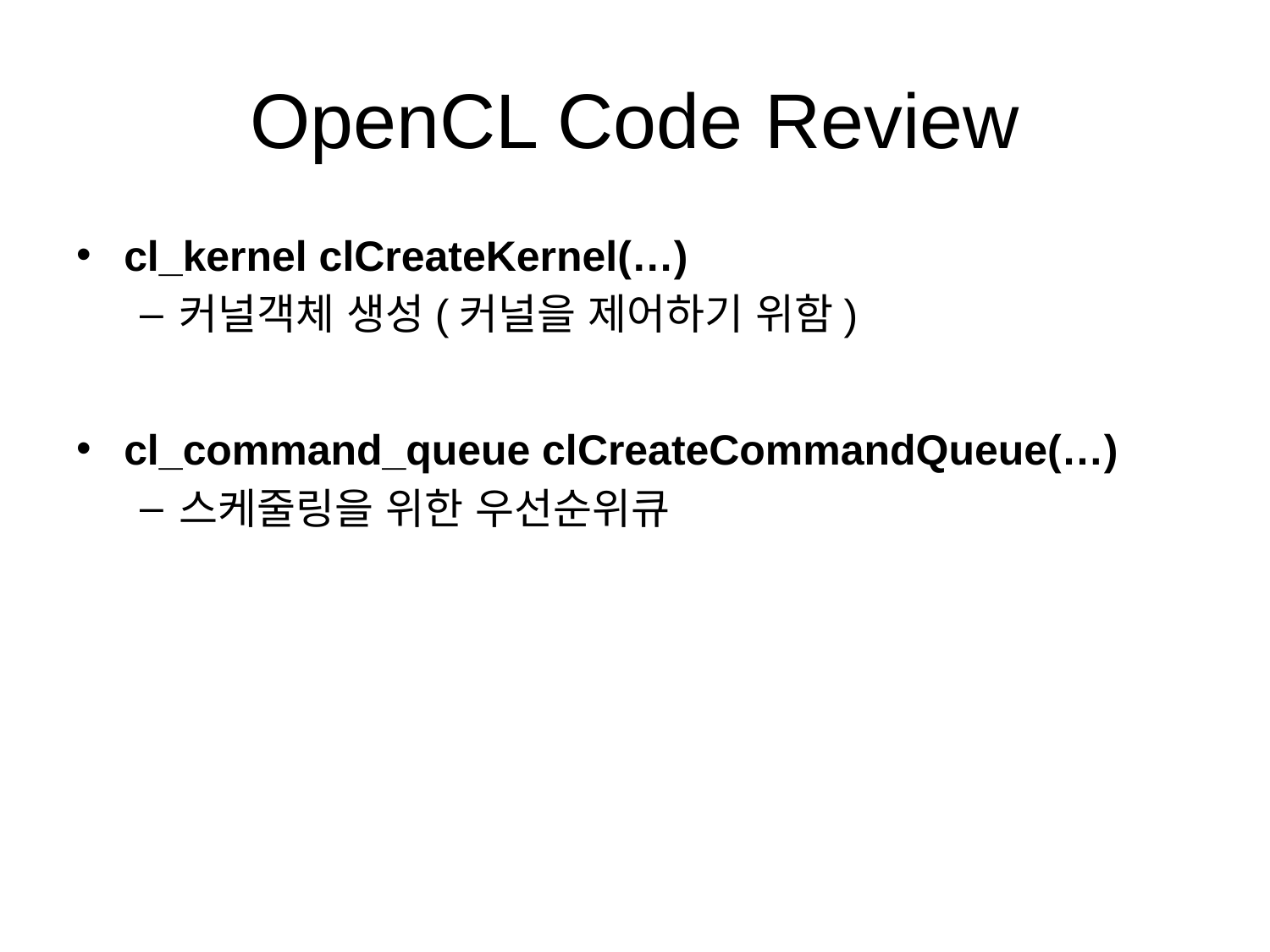

# OpenCL Code Review
cl_kernel clCreateKernel(…)
커널객체 생성(커널을 제어하기 위함)

cl_command_queue clCreateCommandQueue(…)
스케줄링을 위한 우선순위큐